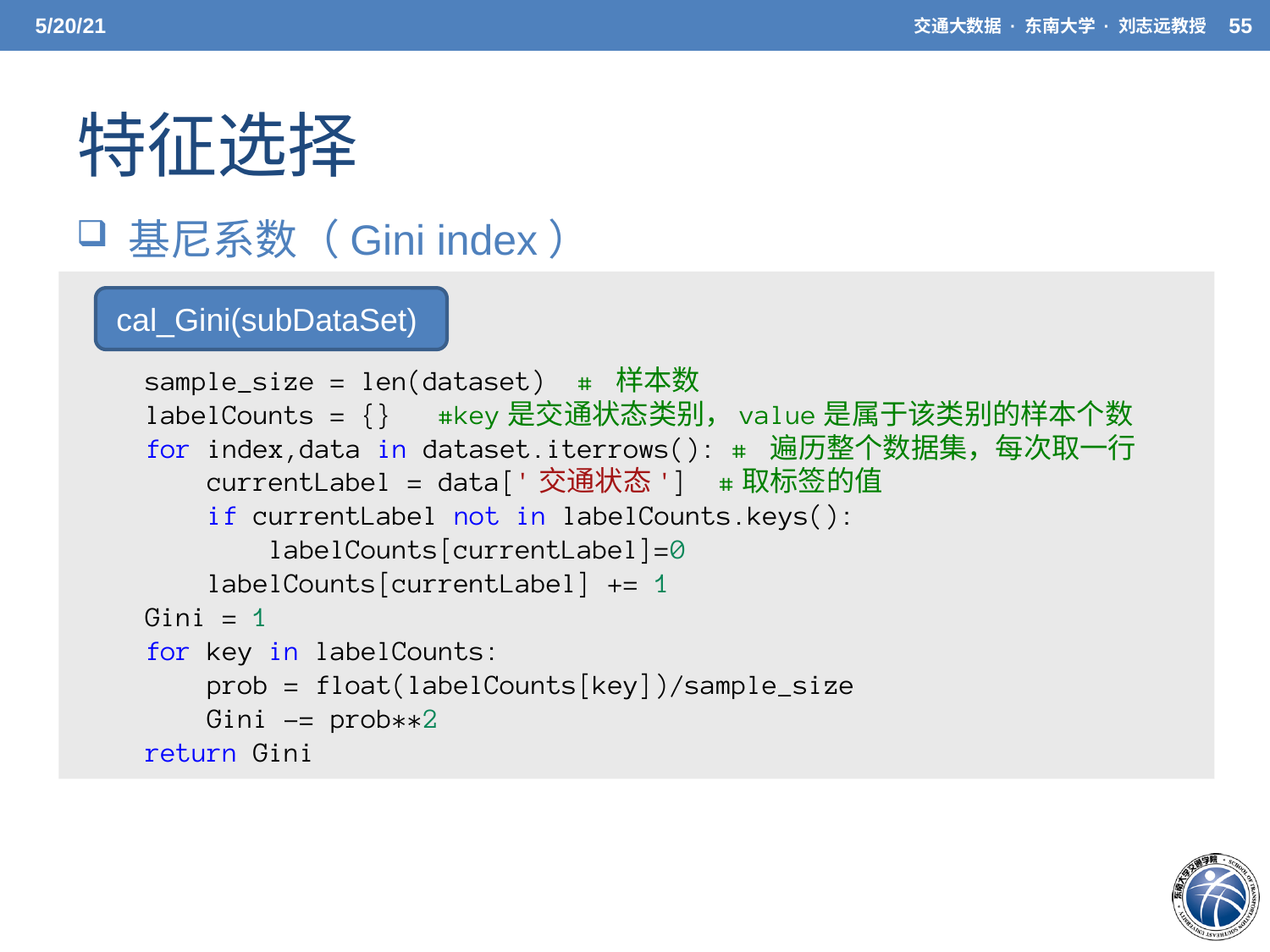

5/20/21
交通大数据 · 东南大学 · 刘志远教授
55
# 特征选择
 基尼系数（Gini index）

cal_Gini(subDataSet)
    sample_size = len(dataset)  # 样本数
    labelCounts = {}   #key是交通状态类别，value是属于该类别的样本个数
    for index,data in dataset.iterrows(): # 遍历整个数据集，每次取一行
        currentLabel = data['交通状态']  #取标签的值
        if currentLabel not in labelCounts.keys():
            labelCounts[currentLabel]=0
        labelCounts[currentLabel] += 1
    Gini = 1
    for key in labelCounts:
        prob = float(labelCounts[key])/sample_size
        Gini -= prob**2
    return Gini